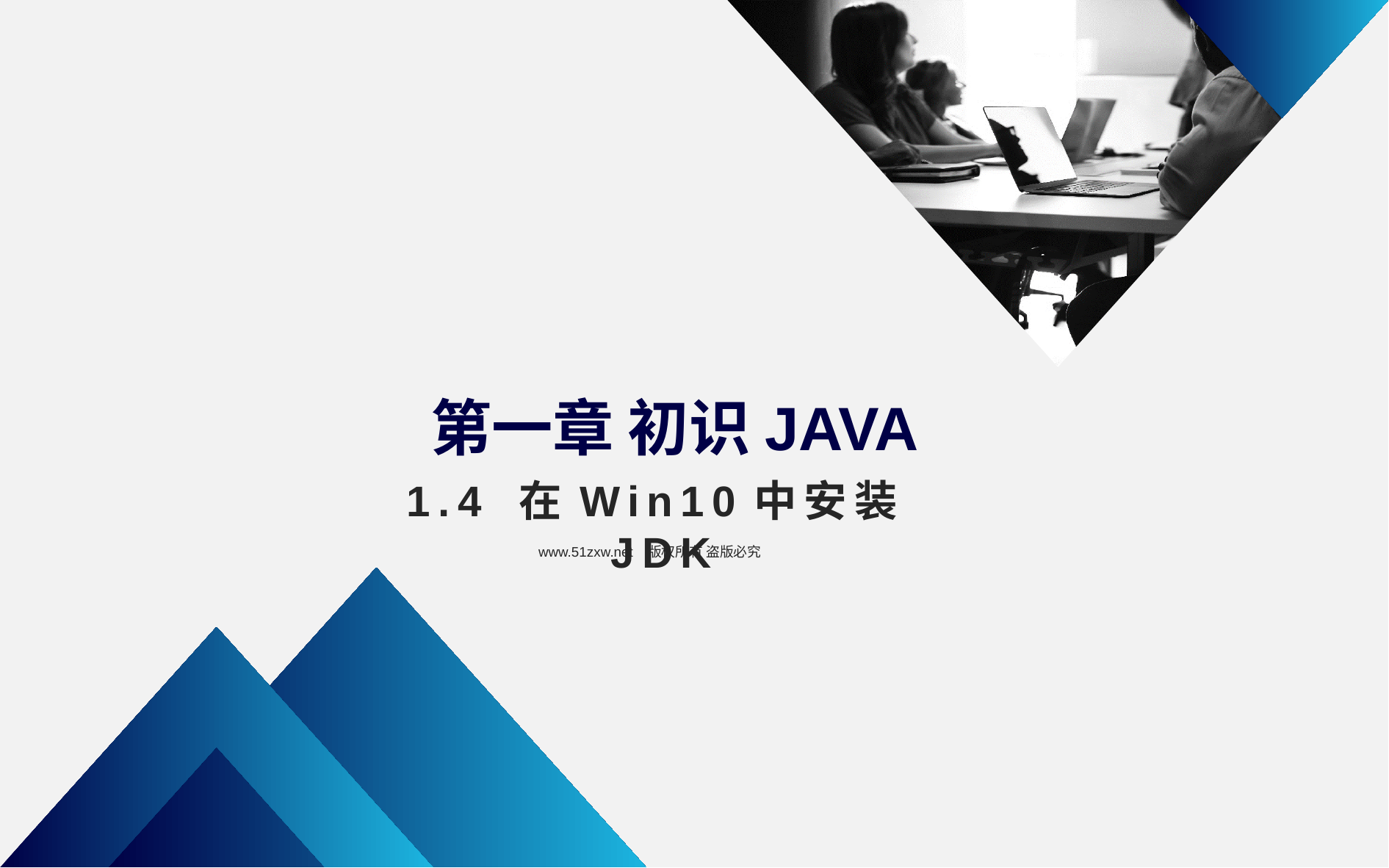

第一章 初识JAVA
1.4 在Win10中安装JDK
www.51zxw.net   版权所有 盗版必究